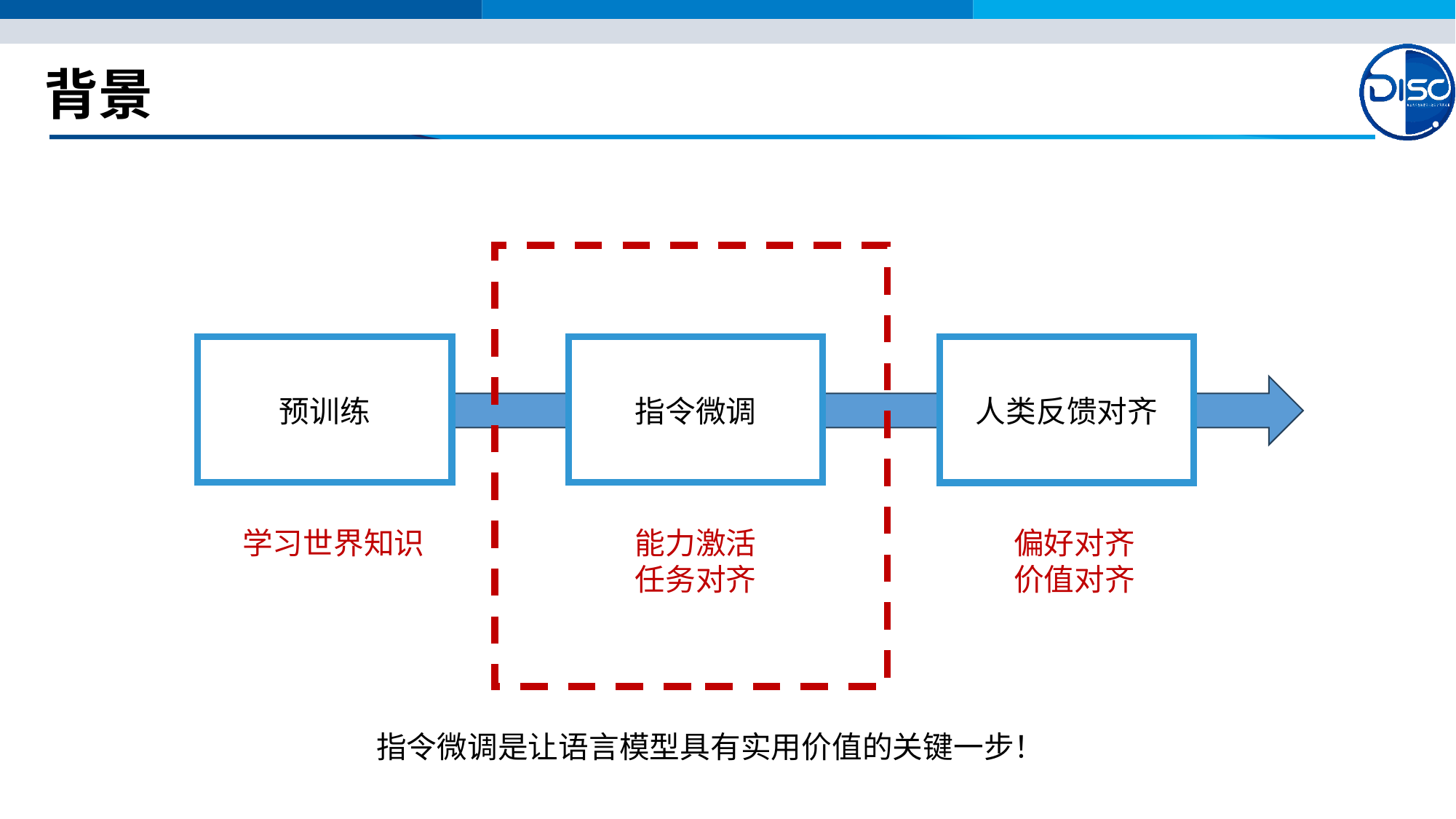

# 背景

预训练
指令微调
人类反馈对齐
学习世界知识
能力激活
任务对齐
偏好对齐
价值对齐

指令微调是让语言模型具有实用价值的关键一步！